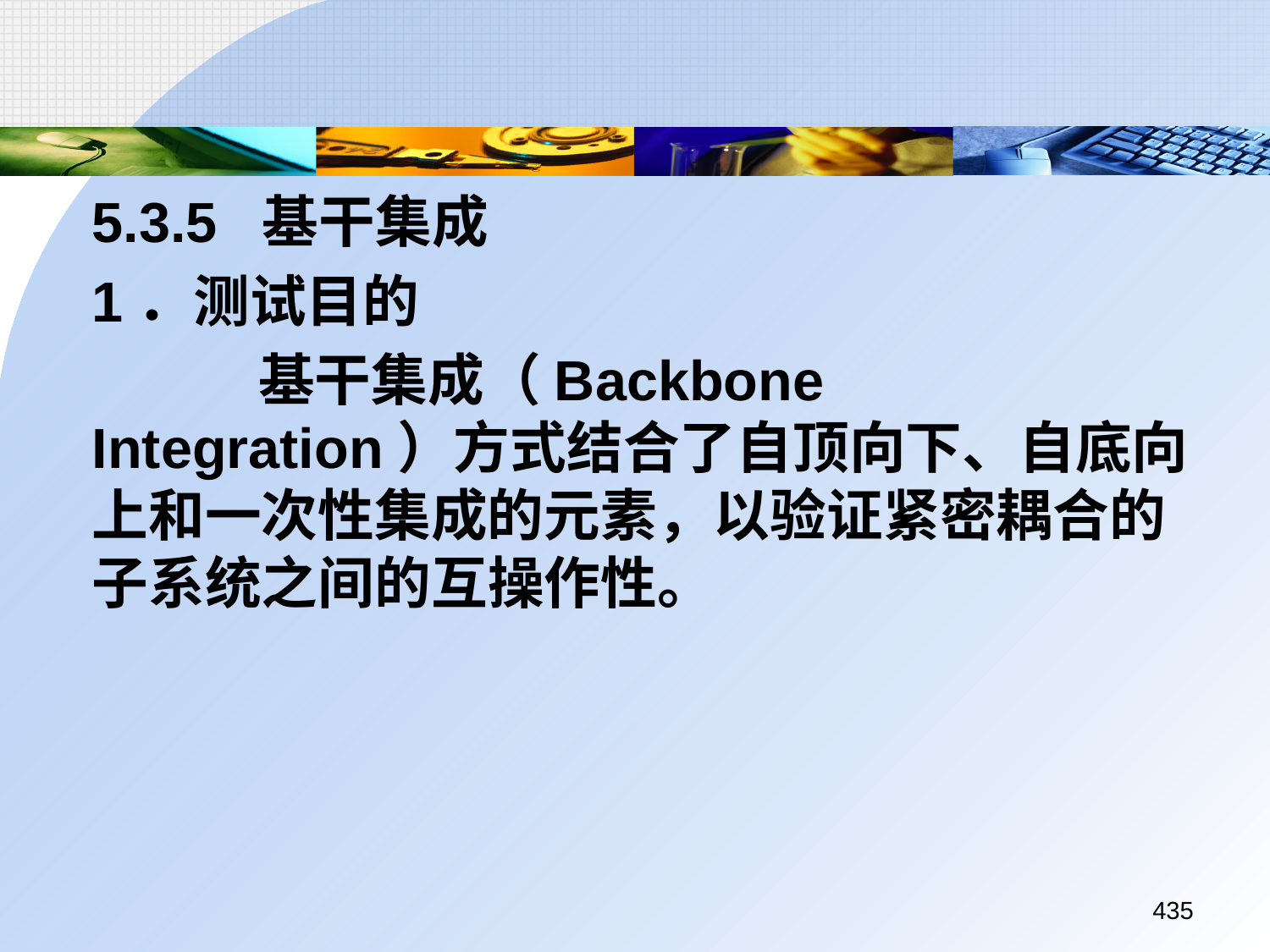

5.3.5  基干集成
	1．测试目的
		  基干集成（Backbone Integration）方式结合了自顶向下、自底向上和一次性集成的元素，以验证紧密耦合的子系统之间的互操作性。

435